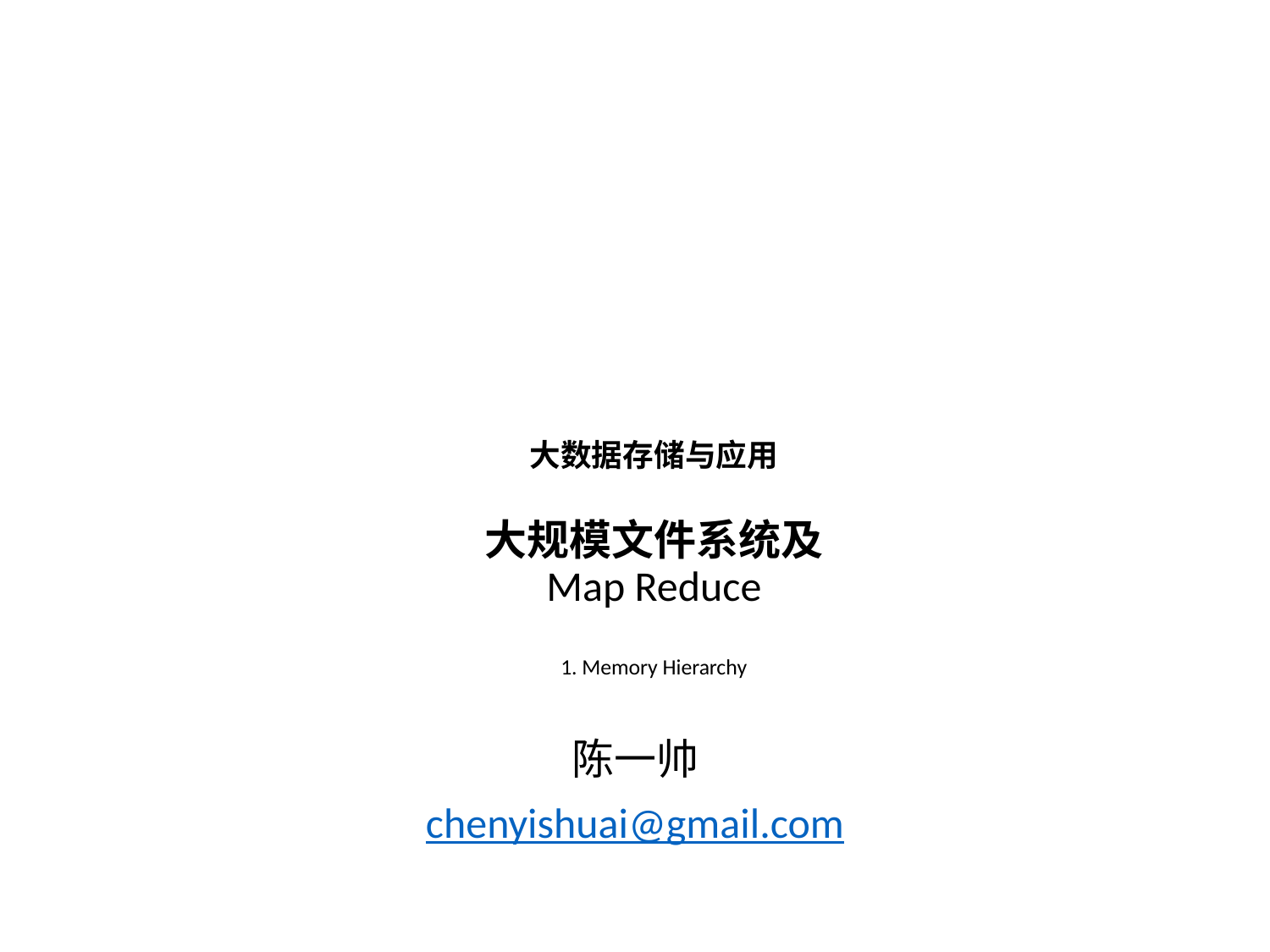

# 大数据存储与应用 大规模文件系统及 Map Reduce 1. Memory Hierarchy

陈一帅
chenyishuai@gmail.com